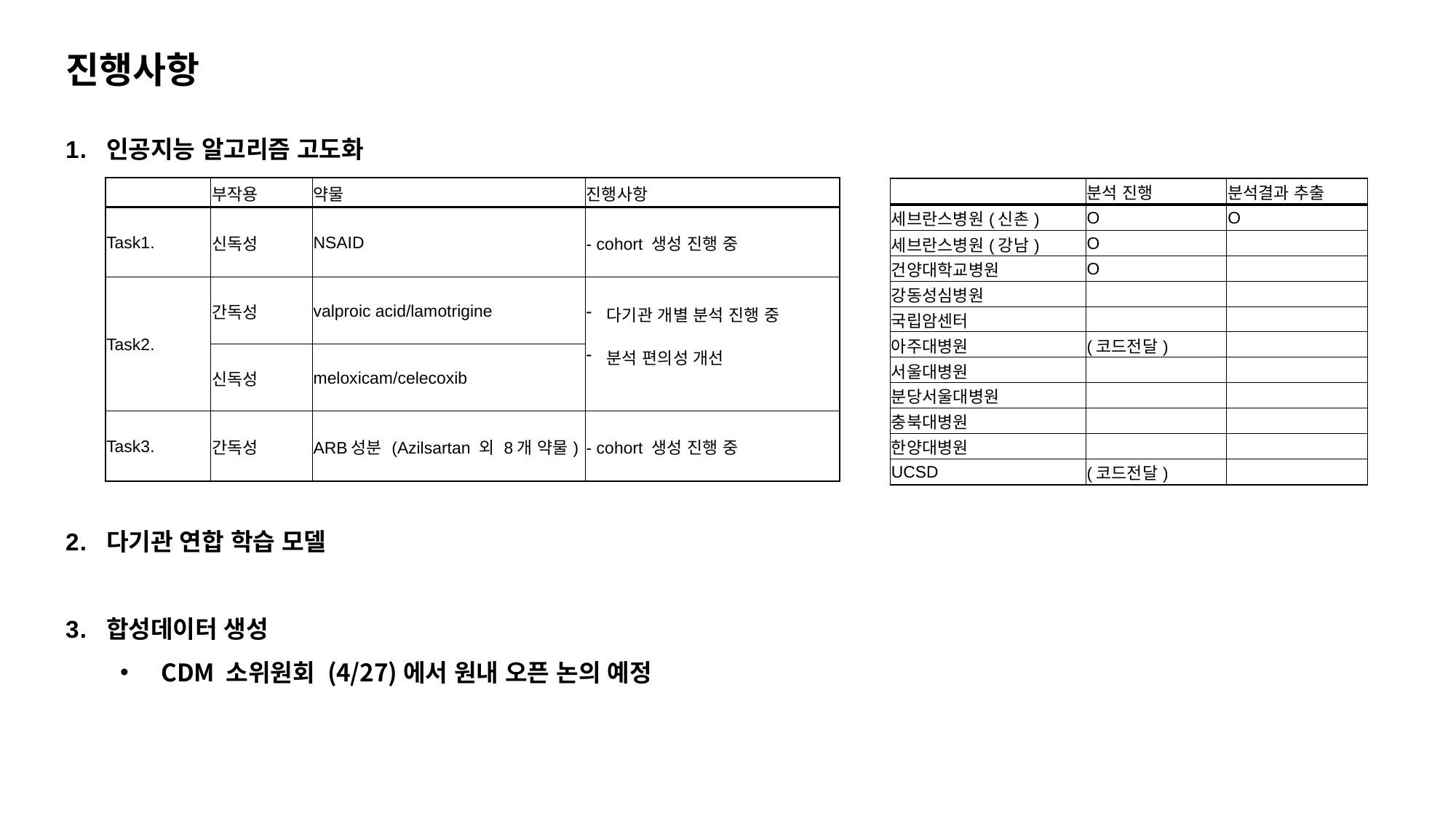

# 진행사항
인공지능 알고리즘 고도화

다기관 연합 학습 모델

합성데이터 생성
CDM 소위원회 (4/27)에서 원내 오픈 논의 예정

다기관 연합학습
WIM 모델 검토
합성데이터 생성

기타
내부망 PC 세팅 : IP 전달 및 환경 세팅

|  | 부작용 | 약물 | 진행사항 |
| --- | --- | --- | --- |
| Task1. | 신독성 | NSAID | - cohort 생성 진행 중 |
| Task2. | 간독성 | valproic acid/lamotrigine | 다기관 개별 분석 진행 중 분석 편의성 개선 |
|  | 신독성 | meloxicam/celecoxib |  |
| Task3. | 간독성 | ARB성분 (Azilsartan 외 8개 약물) | - cohort 생성 진행 중 |
|  | 분석 진행 | 분석결과 추출 |
| --- | --- | --- |
| 세브란스병원(신촌) | O | O |
| 세브란스병원(강남) | O |  |
| 건양대학교병원 | O |  |
| 강동성심병원 |  |  |
| 국립암센터 |  |  |
| 아주대병원 | (코드전달) |  |
| 서울대병원 |  |  |
| 분당서울대병원 |  |  |
| 충북대병원 |  |  |
| 한양대병원 |  |  |
| UCSD | (코드전달) |  |